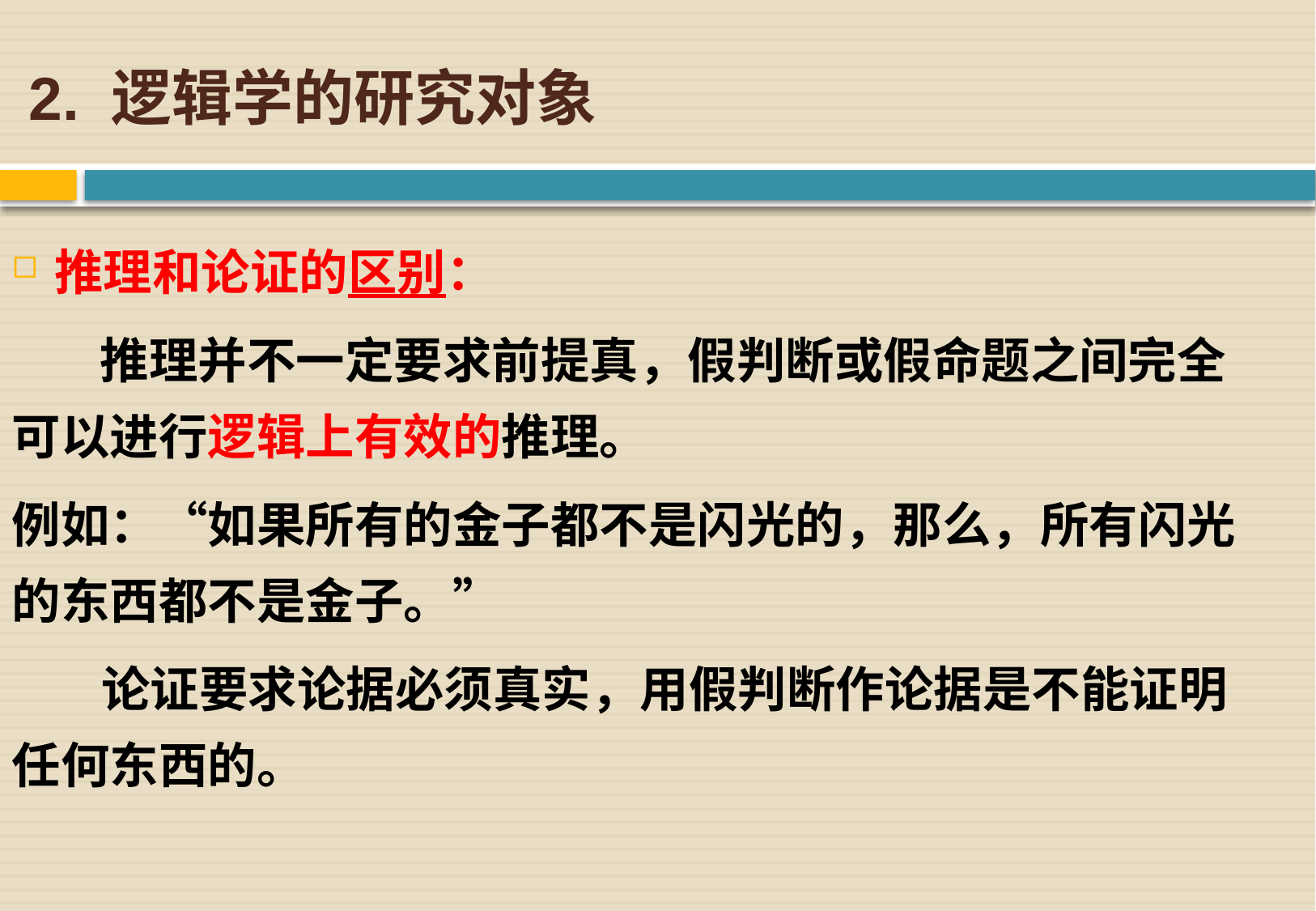

# 2. 逻辑学的研究对象
推理和论证的区别：
       推理并不一定要求前提真，假判断或假命题之间完全可以进行逻辑上有效的推理。
例如：“如果所有的金子都不是闪光的，那么，所有闪光的东西都不是金子。”
       论证要求论据必须真实，用假判断作论据是不能证明任何东西的。